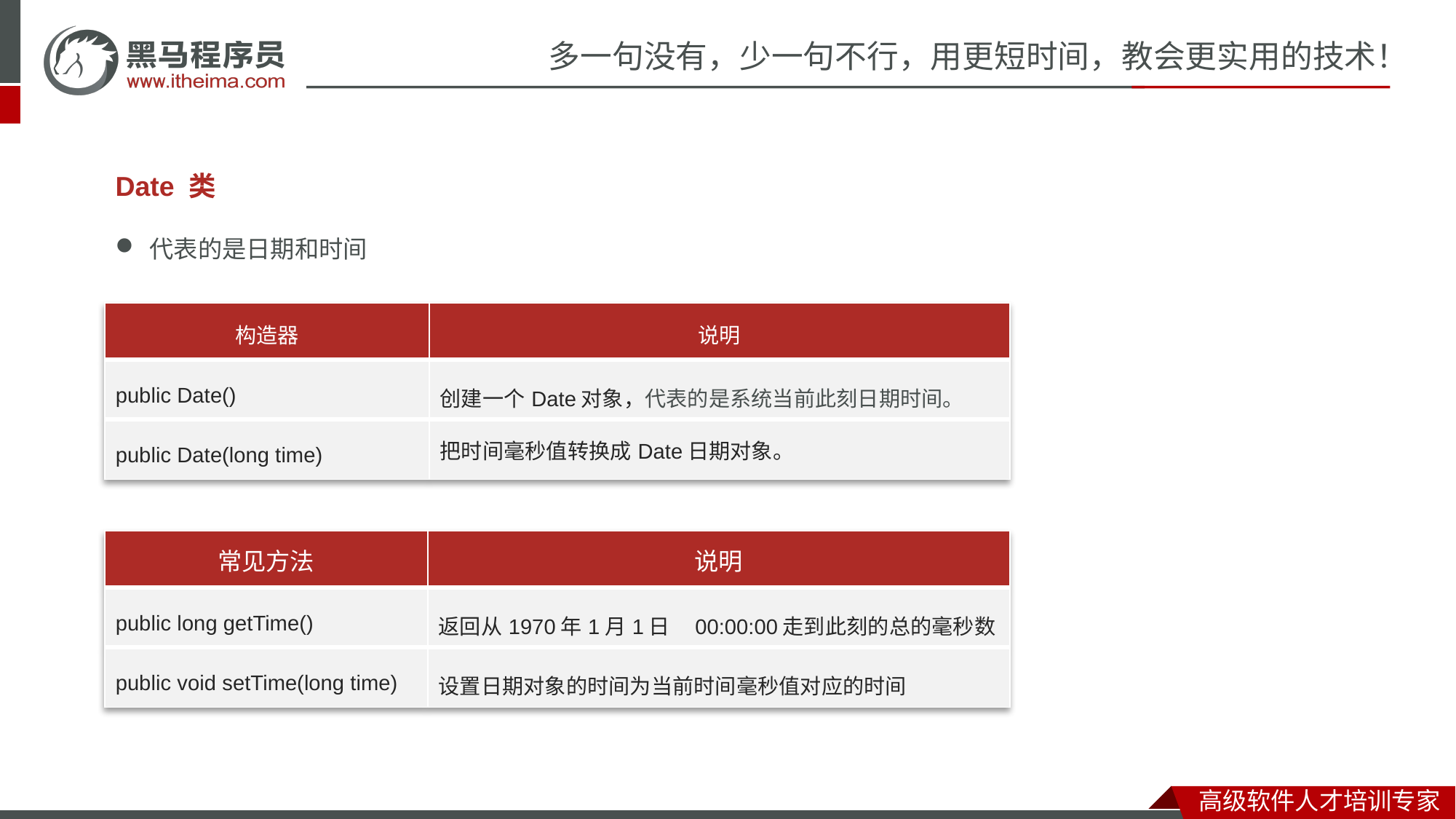

Date 类
代表的是日期和时间
| 构造器 | 说明 |
| --- | --- |
| public Date() | 创建一个Date对象，代表的是系统当前此刻日期时间。 |
| public Date(long time) | 把时间毫秒值转换成Date日期对象。 |
| 常见方法 | 说明 |
| --- | --- |
| public long getTime() | 返回从1970年1月1日 00:00:00走到此刻的总的毫秒数 |
| public void setTime(long time) | 设置日期对象的时间为当前时间毫秒值对应的时间 |